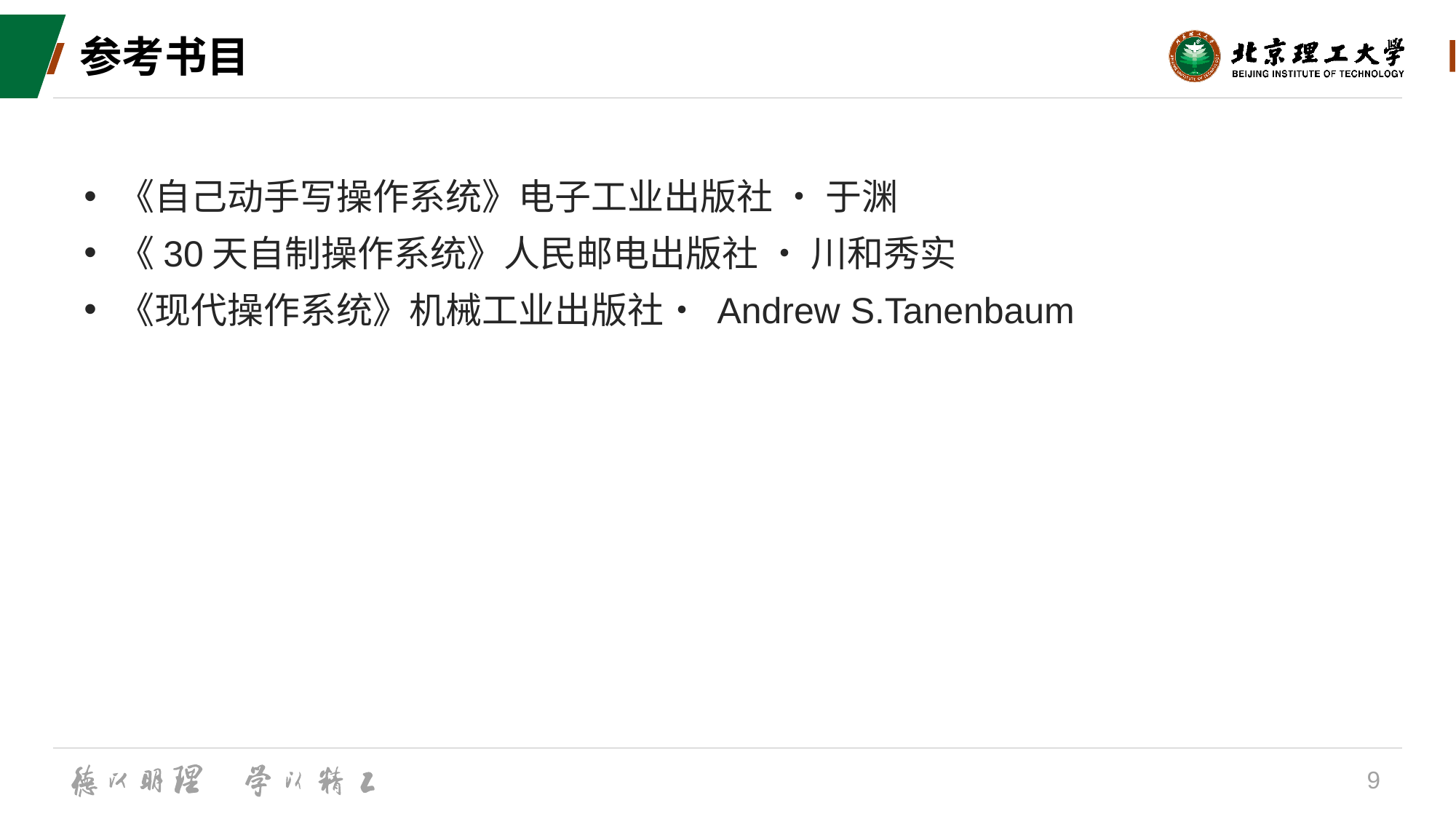

# 参考书目
《自己动手写操作系统》电子工业出版社 • 于渊
《30天自制操作系统》人民邮电出版社 • 川和秀实
《现代操作系统》机械工业出版社• Andrew S.Tanenbaum